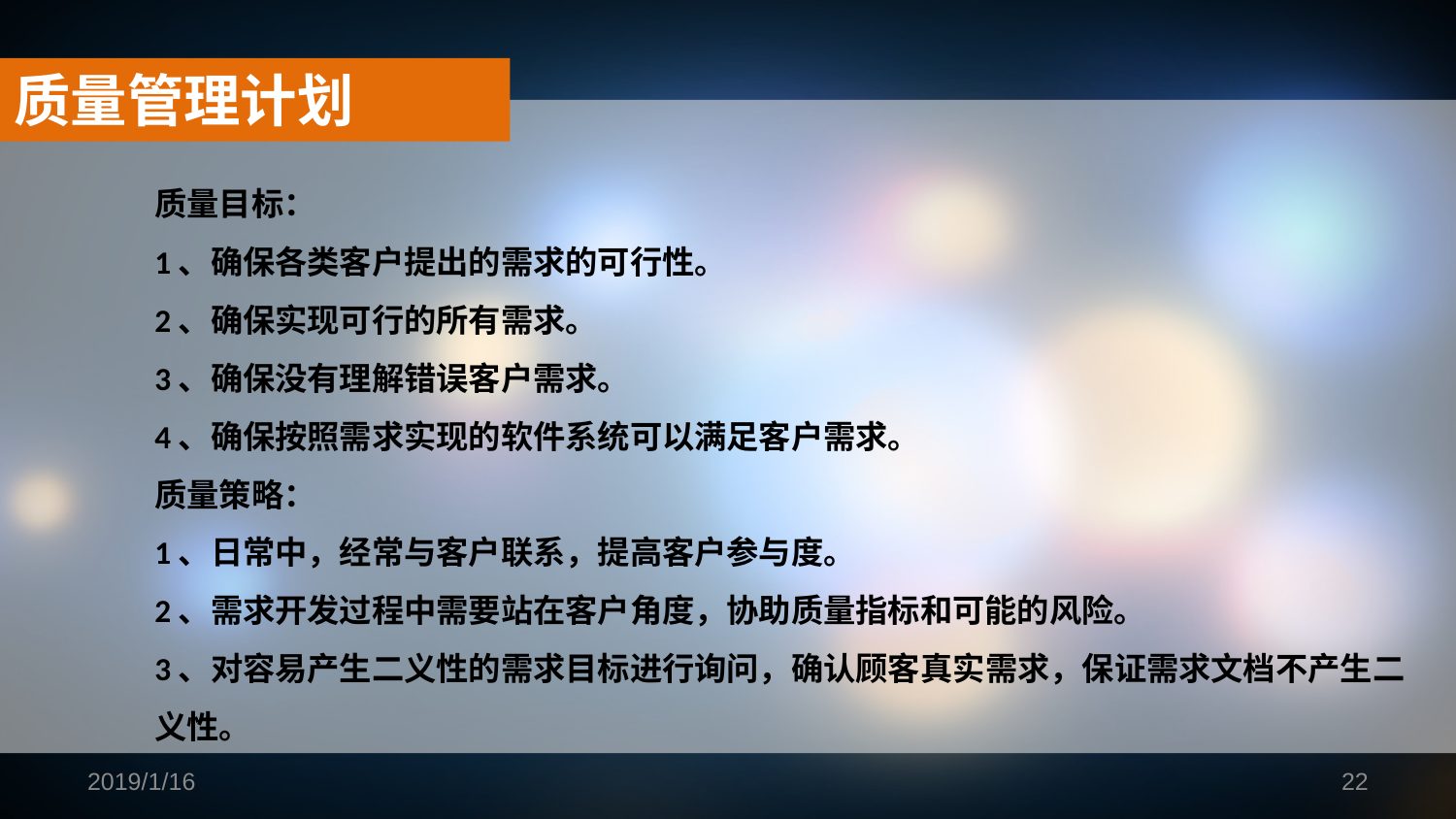

质量管理计划

质量目标：
1、确保各类客户提出的需求的可行性。
2、确保实现可行的所有需求。
3、确保没有理解错误客户需求。
4、确保按照需求实现的软件系统可以满足客户需求。
质量策略：
1、日常中，经常与客户联系，提高客户参与度。
2、需求开发过程中需要站在客户角度，协助质量指标和可能的风险。
3、对容易产生二义性的需求目标进行询问，确认顾客真实需求，保证需求文档不产生二义性。

2019/1/16
22